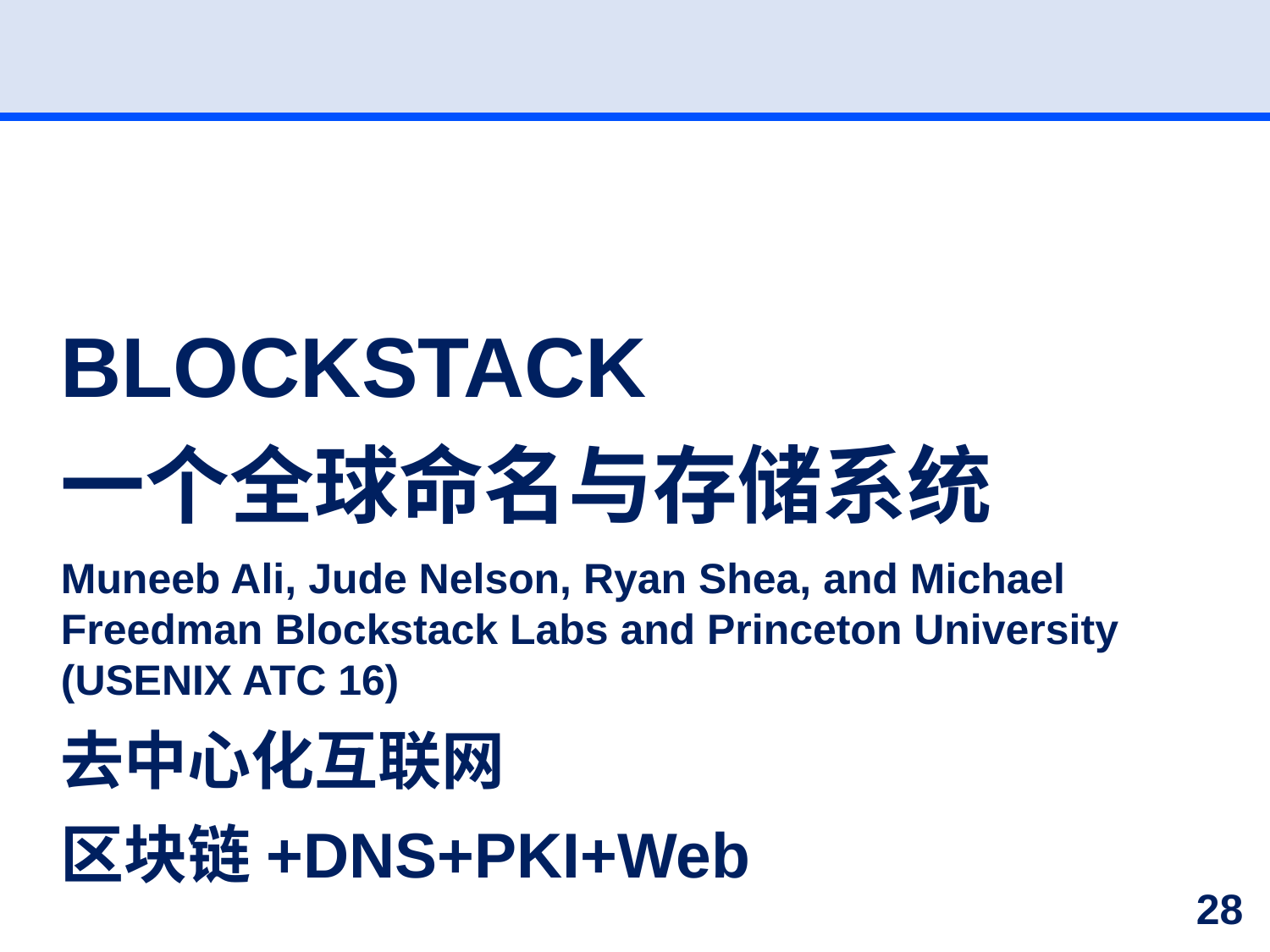

#
BLOCKSTACK
一个全球命名与存储系统
Muneeb Ali, Jude Nelson, Ryan Shea, and Michael Freedman Blockstack Labs and Princeton University (USENIX ATC 16)
去中心化互联网
区块链+DNS+PKI+Web
28